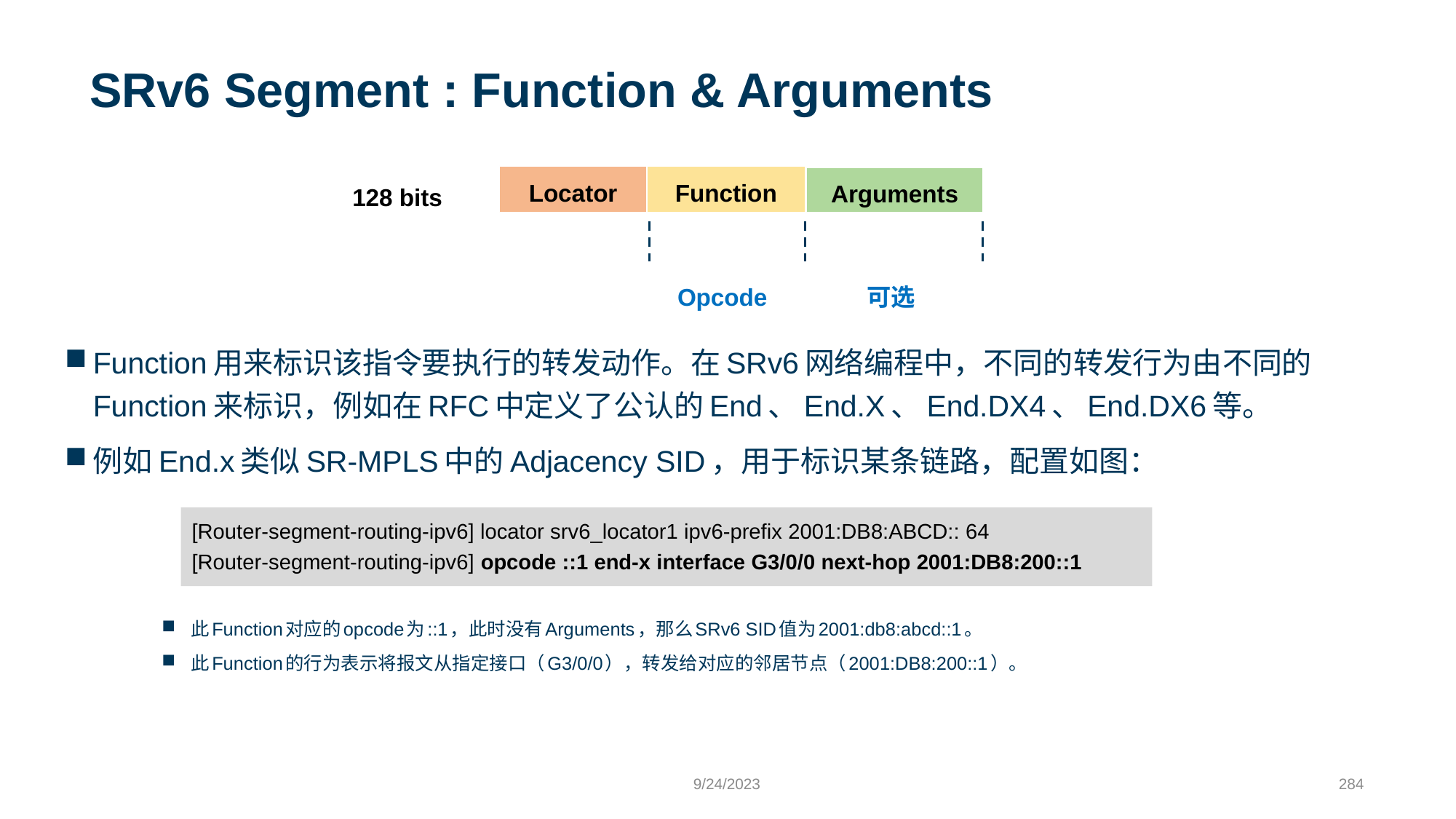

# SRv6 Segment : Function & Arguments

Locator
Function
Arguments
128 bits
Opcode
可选
Function用来标识该指令要执行的转发动作。在SRv6网络编程中，不同的转发行为由不同的Function来标识，例如在RFC中定义了公认的End、End.X、End.DX4、End.DX6等。
例如End.x类似SR-MPLS中的Adjacency SID，用于标识某条链路，配置如图：

[Router-segment-routing-ipv6] locator srv6_locator1 ipv6-prefix 2001:DB8:ABCD:: 64
[Router-segment-routing-ipv6] opcode ::1 end-x interface G3/0/0 next-hop 2001:DB8:200::1
此Function对应的opcode为::1，此时没有Arguments，那么SRv6 SID值为2001:db8:abcd::1。
此Function的行为表示将报文从指定接口（G3/0/0），转发给对应的邻居节点（2001:DB8:200::1）。

9/24/2023
284